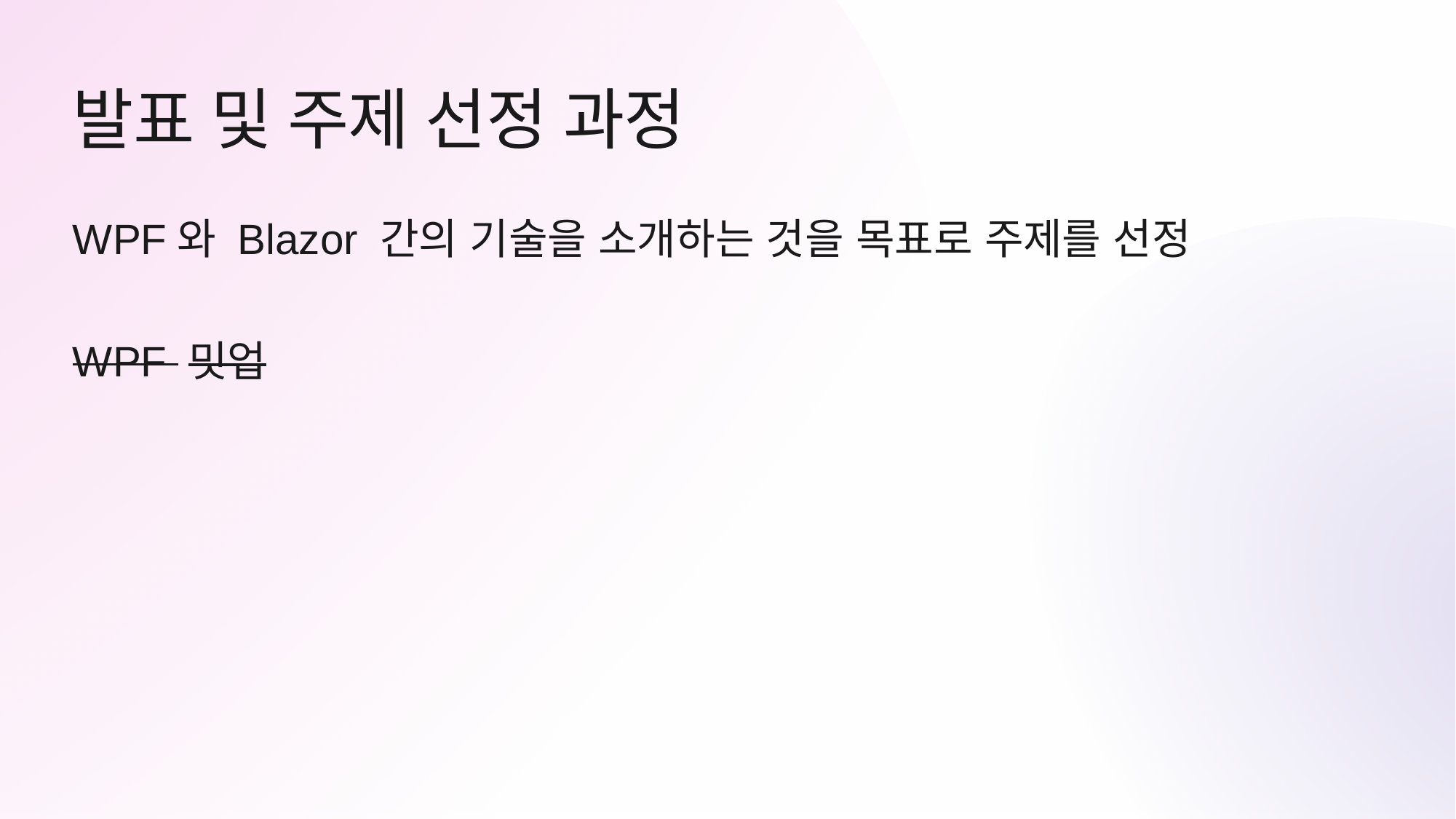

# 발표 및 주제 선정 과정
WPF와 Blazor 간의 기술을 소개하는 것을 목표로 주제를 선정

WPF 밋업